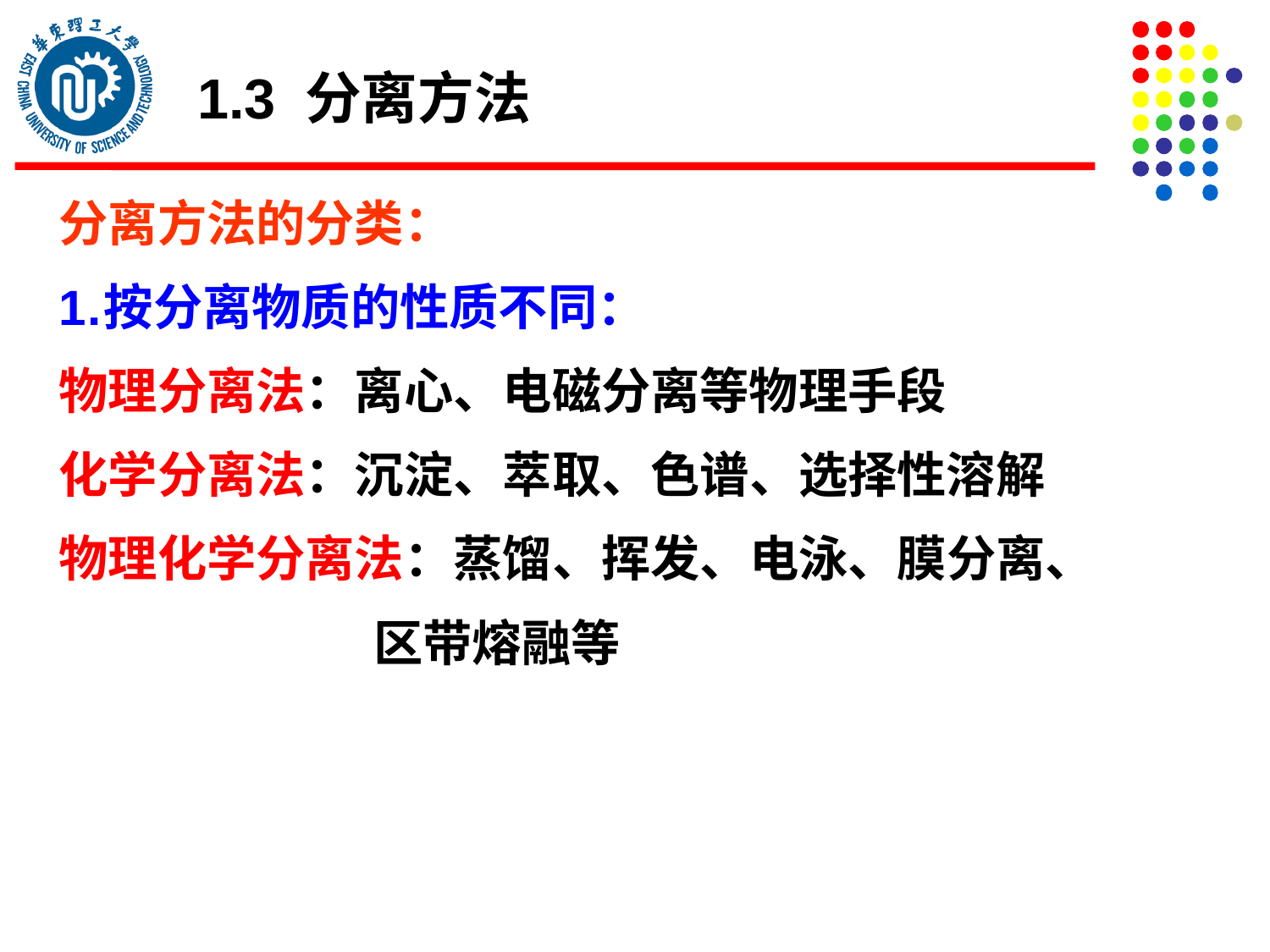

1.3 分离方法
分离方法的分类：
按分离物质的性质不同：
物理分离法：离心、电磁分离等物理手段
化学分离法：沉淀、萃取、色谱、选择性溶解
物理化学分离法：蒸馏、挥发、电泳、膜分离、
                           区带熔融等
33